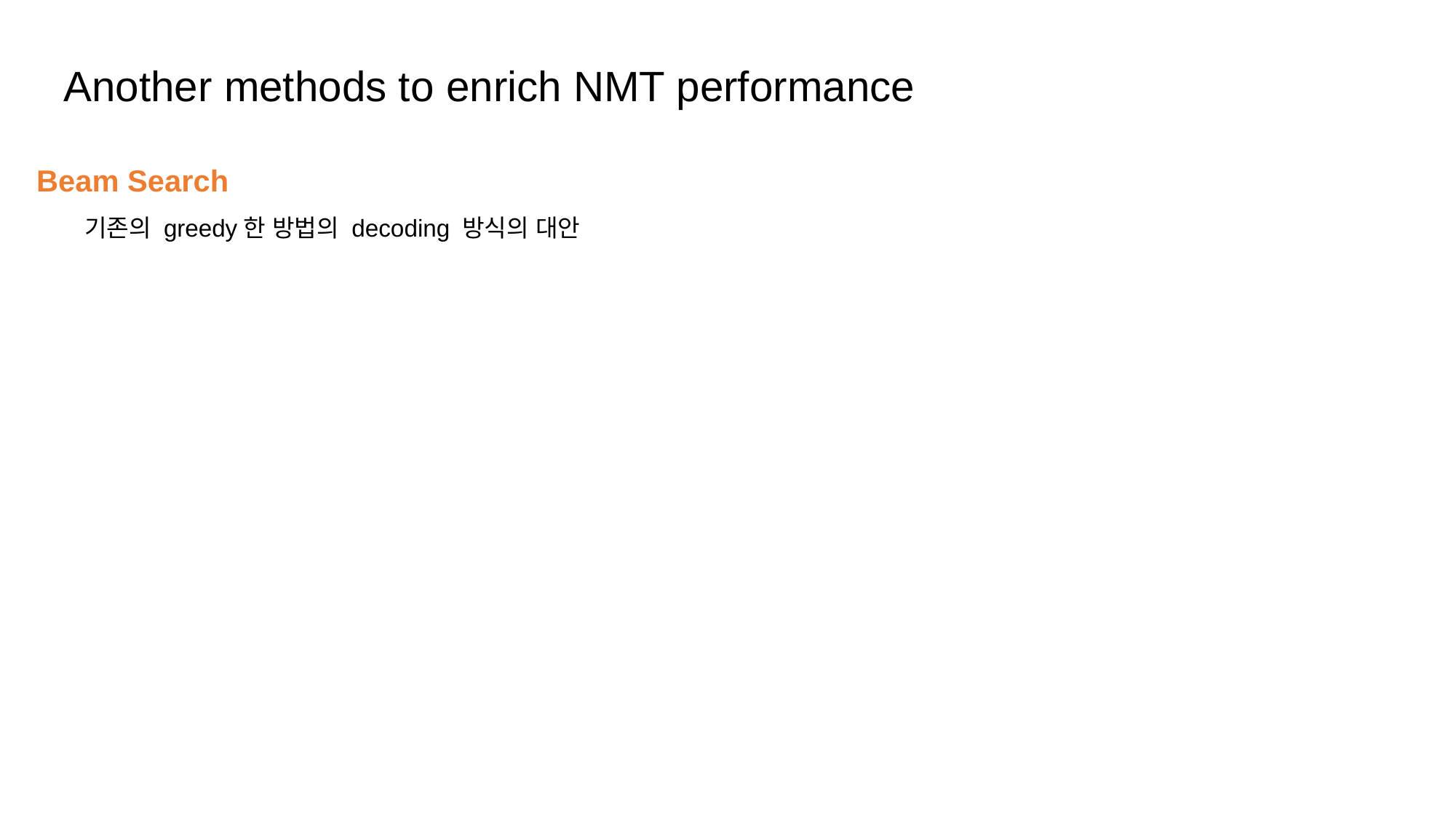

Another methods to enrich NMT performance
Beam Search
기존의 greedy한 방법의 decoding 방식의 대안